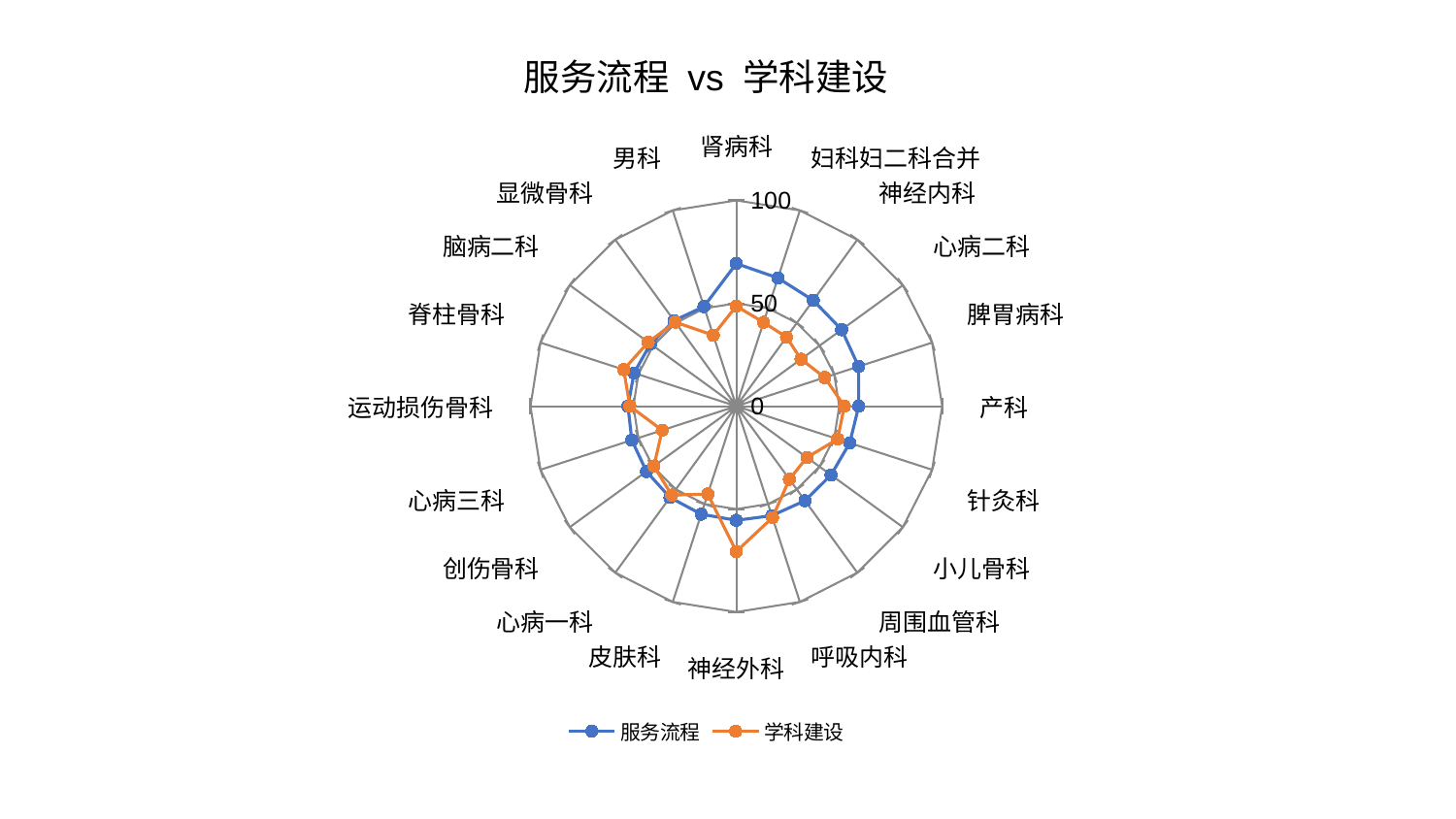

### Chart: 服务流程 vs 学科建设

| Category | 服务流程 | 学科建设 |
|---|---|---|
| 肾病科 | 69.30975360394099 | 48.6357591434979 |
| 妇科妇二科合并 | 65.49206372119022 | 42.853266078079386 |
| 神经内科 | 63.56355022602148 | 41.476289206843674 |
| 心病二科 | 63.26306866644734 | 38.856328223333136 |
| 脾胃病科 | 62.46125726602688 | 45.140141185286794 |
| 产科 | 59.477913954152015 | 52.471254182944755 |
| 针灸科 | 57.929093978147264 | 51.76454452236796 |
| 小儿骨科 | 56.8818520904078 | 42.40078890704551 |
| 周围血管科 | 56.7590024479374 | 43.88509184482665 |
| 呼吸内科 | 55.91426322802941 | 56.91085503356451 |
| 神经外科 | 55.47046806816588 | 70.60723401379752 |
| 皮肤科 | 55.17423220020694 | 44.881927859908835 |
| 心病一科 | 54.82147751103957 | 53.414863290502 |
| 创伤骨科 | 53.978650863558116 | 49.46713489395622 |
| 心病三科 | 53.37363730087593 | 37.859538005020006 |
| 运动损伤骨科 | 52.62235942865524 | 51.71041690225002 |
| 脊柱骨科 | 52.23364088092993 | 57.50011830303458 |
| 脑病二科 | 51.57125132398625 | 52.899124386118594 |
| 显微骨科 | 51.399615284820044 | 50.50692599911658 |
| 男科 | 50.91769679527236 | 36.25595607146824 |
105